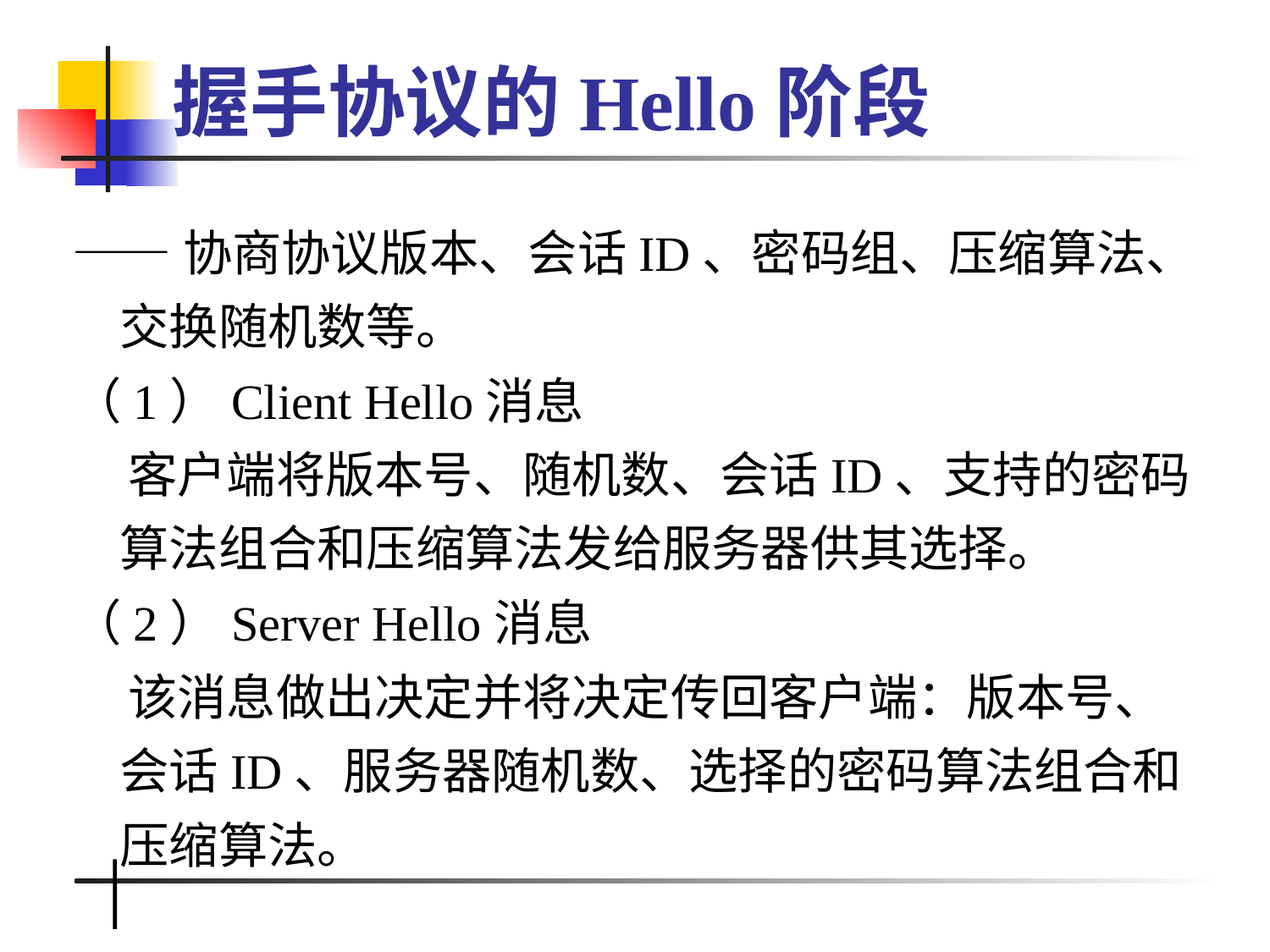

2021/11/15
48
# 握手协议的Hello阶段
——协商协议版本、会话ID、密码组、压缩算法、交换随机数等。
（1）Client Hello消息
    客户端将版本号、随机数、会话ID、支持的密码算法组合和压缩算法发给服务器供其选择。
（2）Server Hello消息
    该消息做出决定并将决定传回客户端：版本号、会话ID、服务器随机数、选择的密码算法组合和压缩算法。